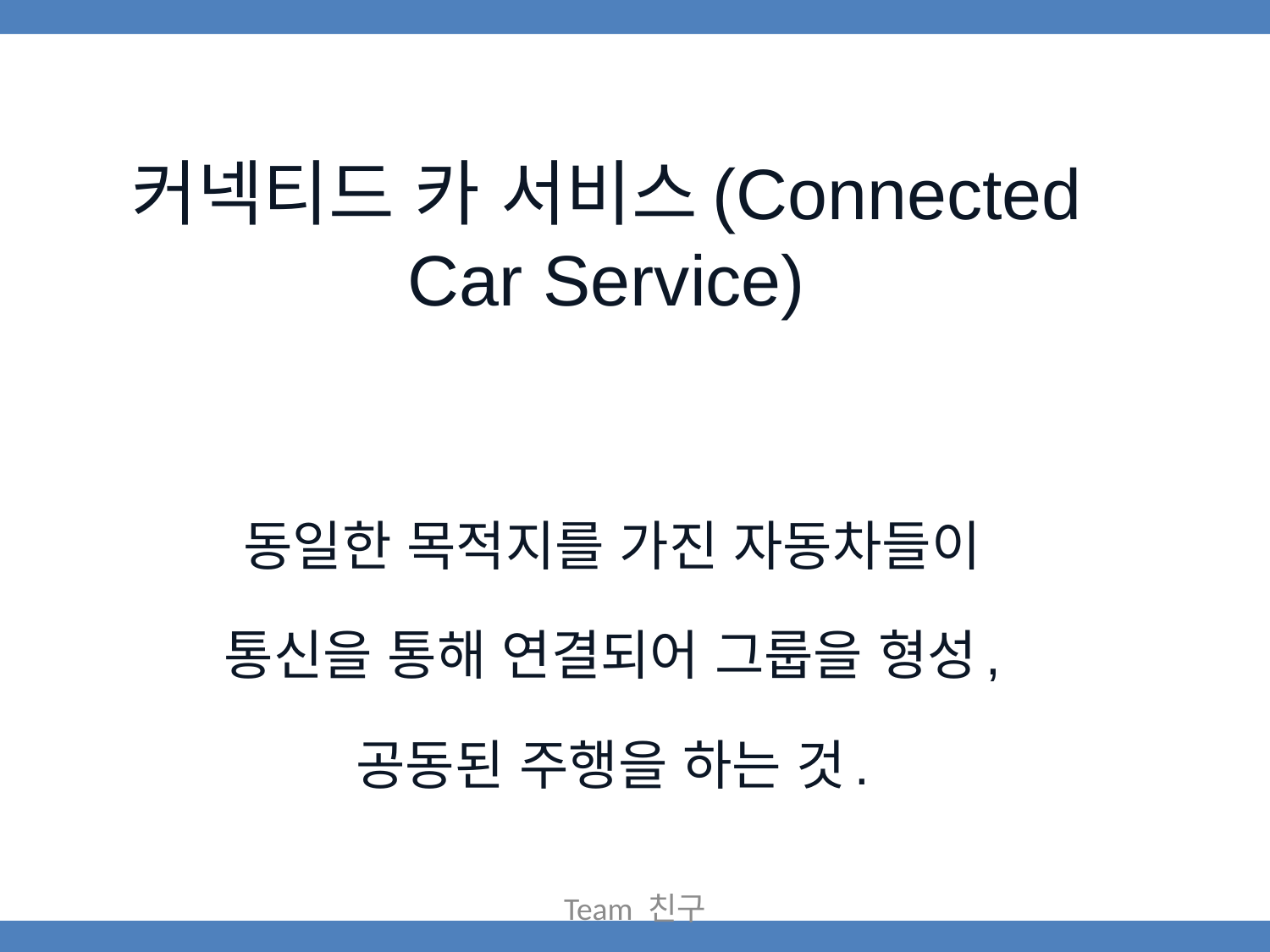

# 커넥티드 카 서비스(Connected Car Service)
동일한 목적지를 가진 자동차들이
통신을 통해 연결되어 그룹을 형성,
공동된 주행을 하는 것.
Team 친구